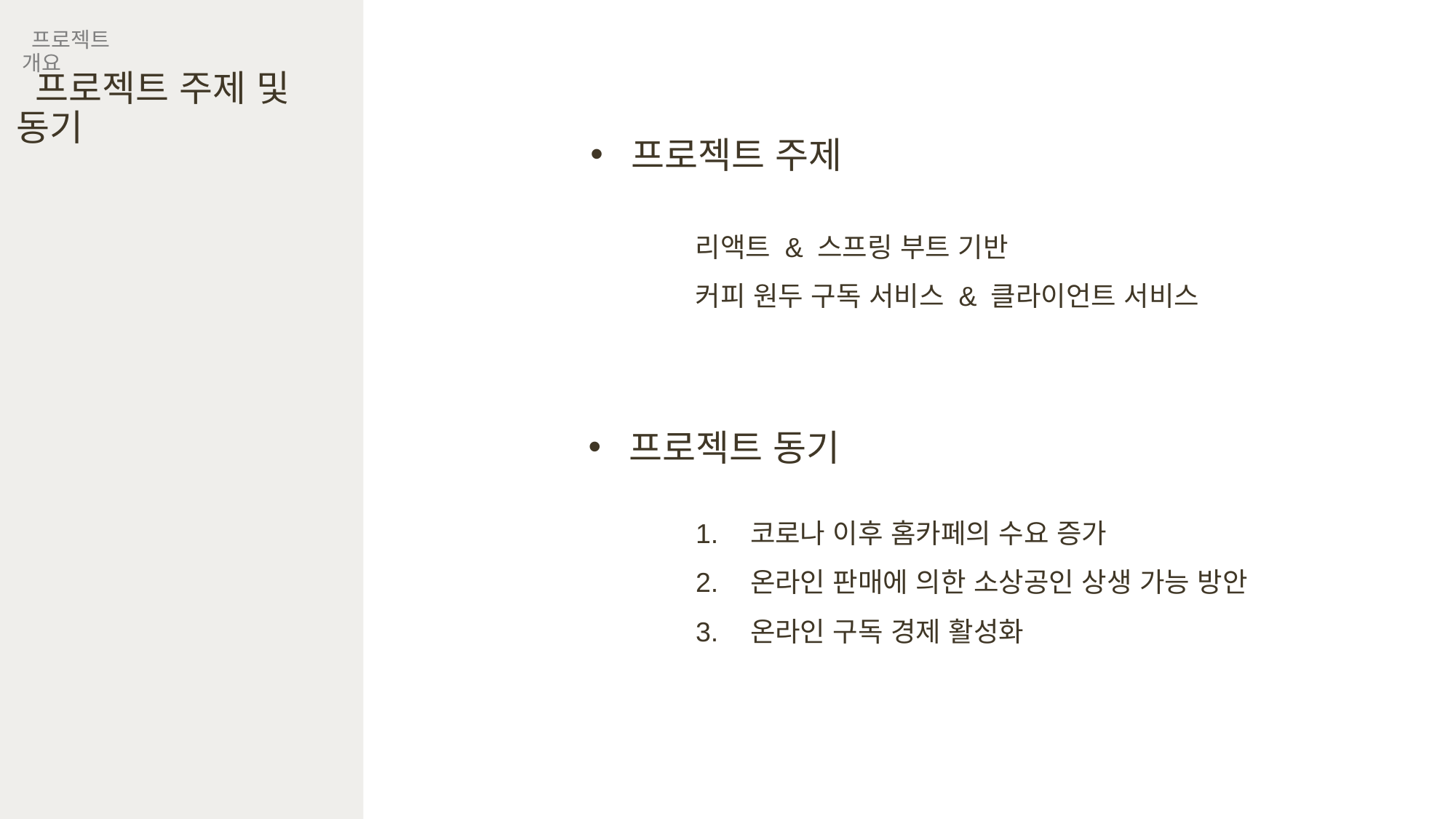

프로젝트 개요
# 프로젝트 주제 및 동기
프로젝트 주제
리액트 & 스프링 부트 기반
커피 원두 구독 서비스 & 클라이언트 서비스
프로젝트 동기
코로나 이후 홈카페의 수요 증가
온라인 판매에 의한 소상공인 상생 가능 방안
온라인 구독 경제 활성화